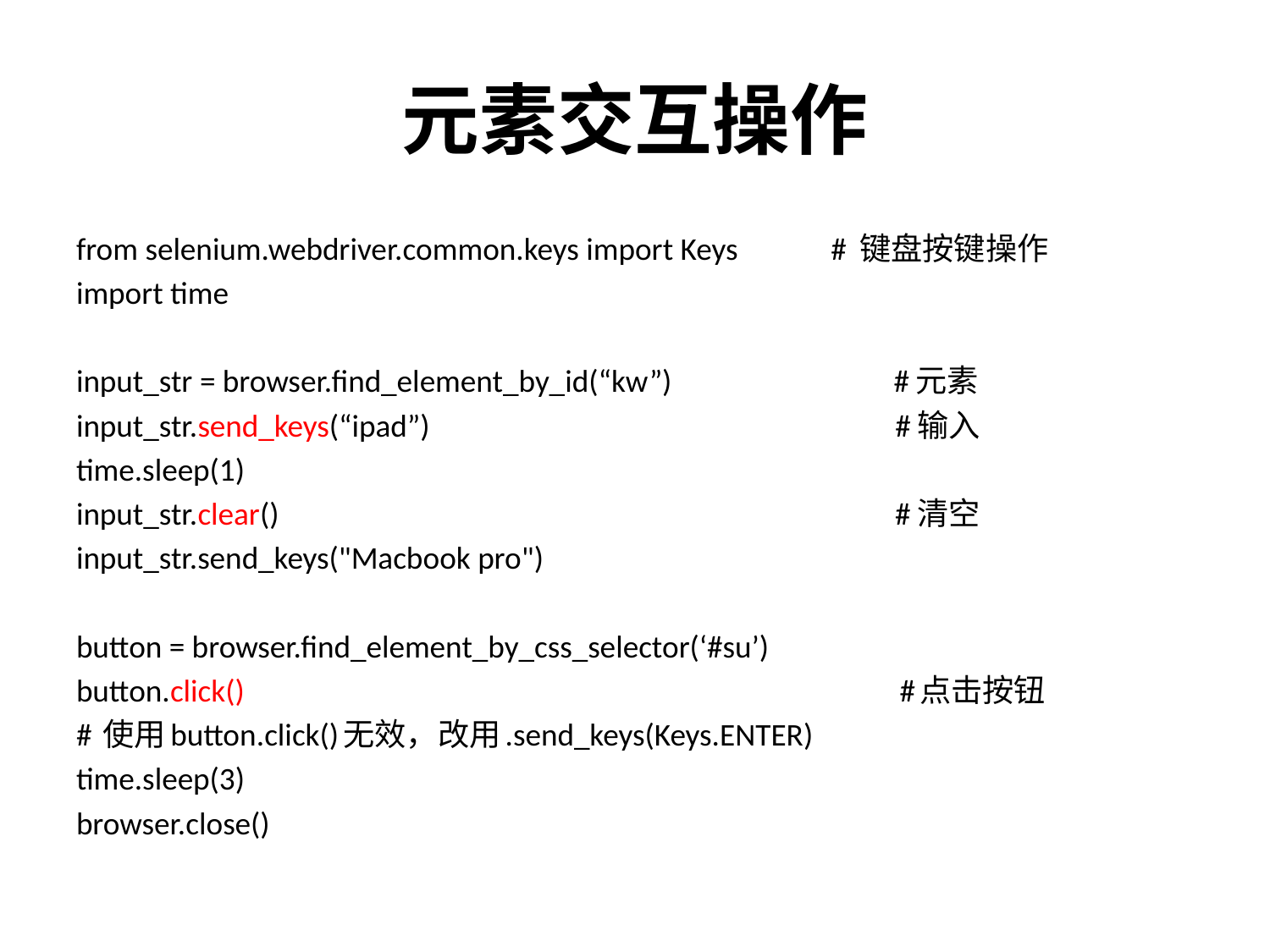

# 元素交互操作
from selenium.webdriver.common.keys import Keys             # 键盘按键操作
import time

input_str = browser.find_element_by_id(“kw”)                               #元素
input_str.send_keys(“ipad”)                                                                 #输入
time.sleep(1)
input_str.clear()                                                                                      #清空
input_str.send_keys("Macbook pro")

button = browser.find_element_by_css_selector(‘#su’)
button.click()                                                                                           #点击按钮
# 使用button.click()无效，改用.send_keys(Keys.ENTER)
time.sleep(3)
browser.close()